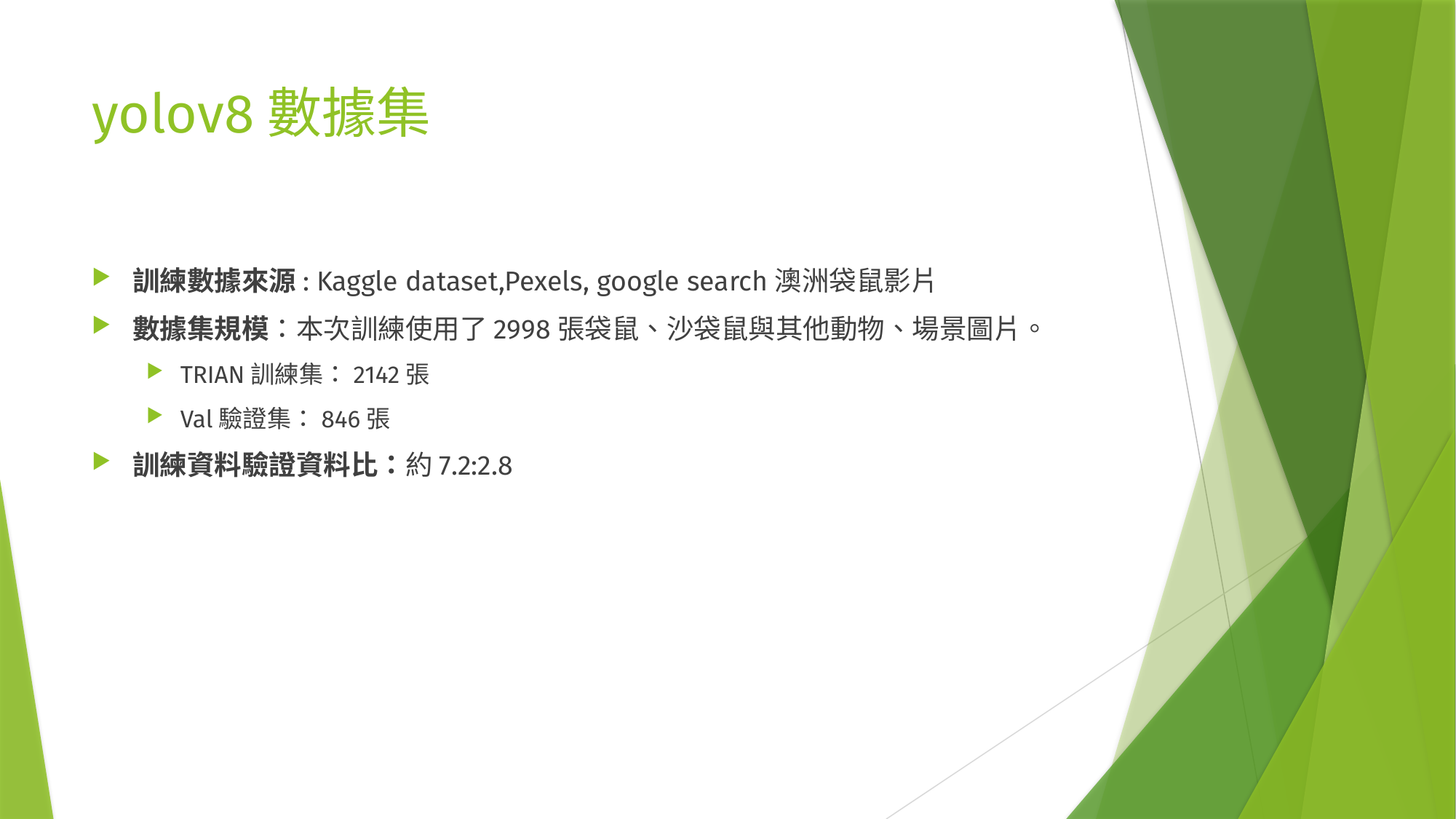

# yolov8數據集
訓練數據來源: Kaggle dataset,Pexels, google search澳洲袋鼠影片
數據集規模：本次訓練使用了2998張袋鼠、沙袋鼠與其他動物、場景圖片。
TRIAN訓練集：2142張
Val驗證集：846張
訓練資料驗證資料比：約7.2:2.8